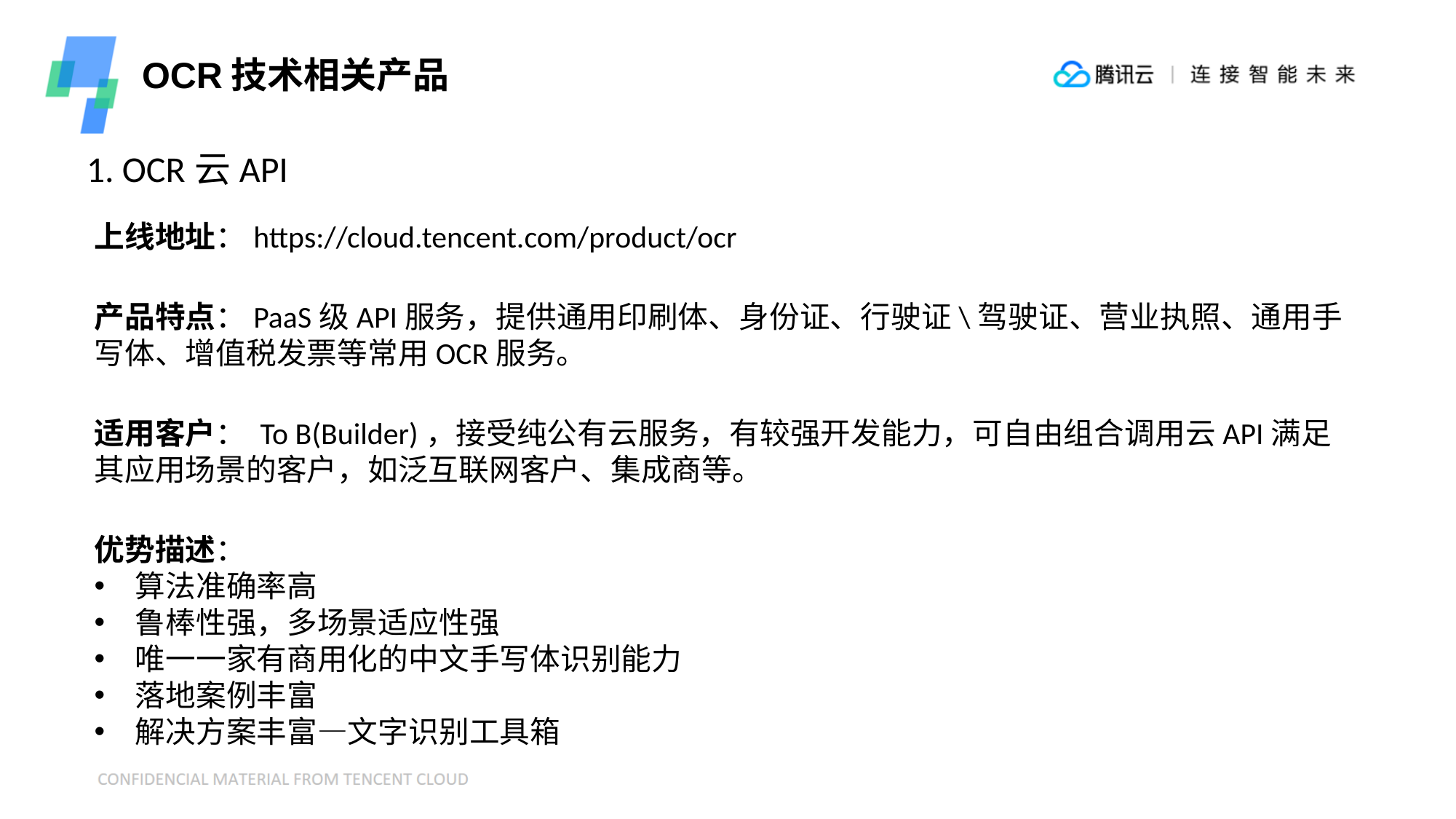

OCR技术相关产品
1. OCR云API
上线地址：https://cloud.tencent.com/product/ocr

产品特点：PaaS级API服务，提供通用印刷体、身份证、行驶证\驾驶证、营业执照、通用手写体、增值税发票等常用OCR服务。

适用客户： To B(Builder)，接受纯公有云服务，有较强开发能力，可自由组合调用云API满足其应用场景的客户，如泛互联网客户、集成商等。

优势描述：
算法准确率高
鲁棒性强，多场景适应性强
唯一一家有商用化的中文手写体识别能力
落地案例丰富
解决方案丰富—文字识别工具箱